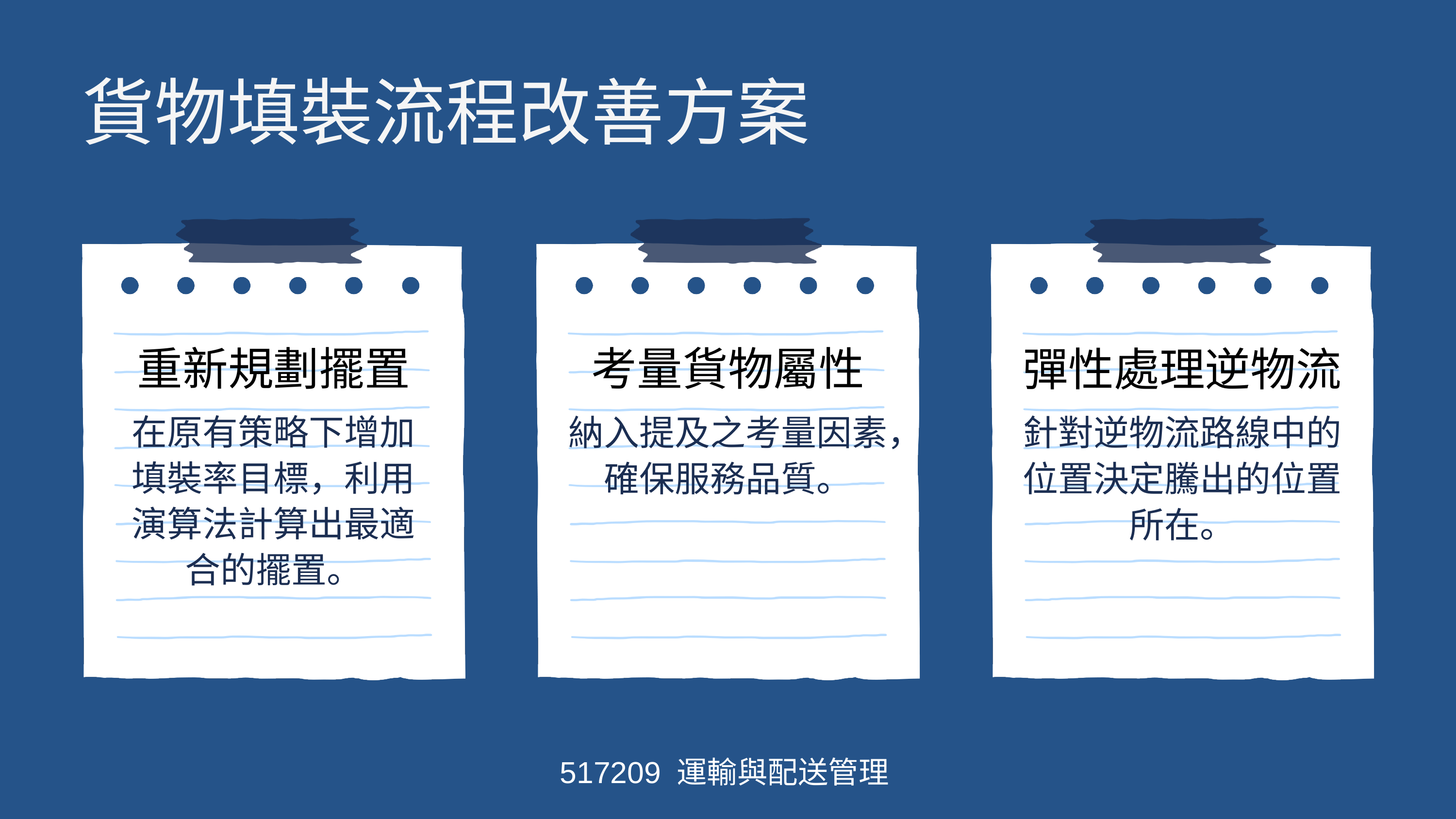

貨物填裝流程改善方案

重新規劃擺置
在原有策略下增加填裝率目標，利用演算法計算出最適合的擺置。
考量貨物屬性
納入提及之考量因素，確保服務品質。
彈性處理逆物流
針對逆物流路線中的位置決定騰出的位置所在。
517209 運輸與配送管理